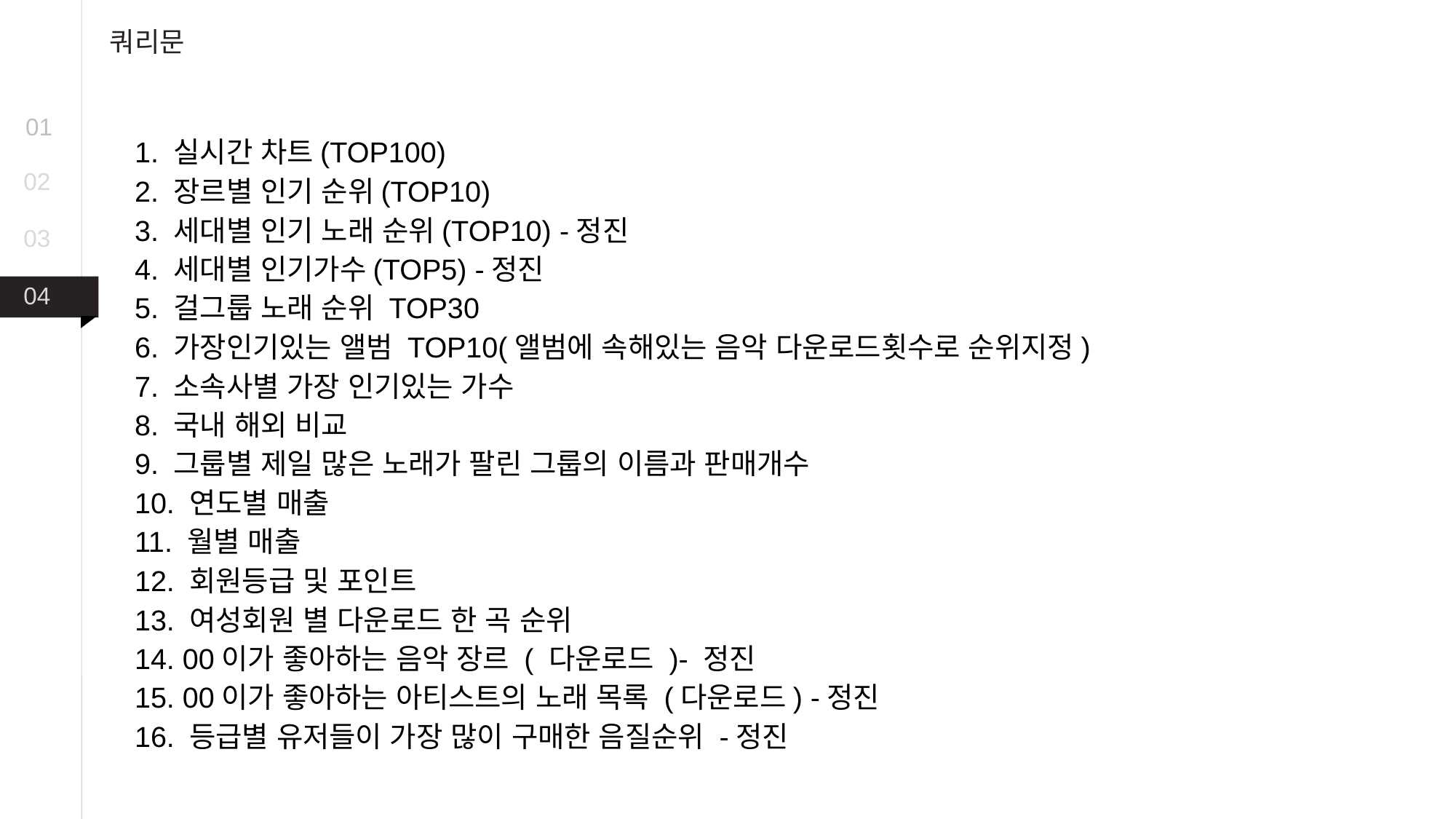

쿼리문
# 1. 실시간 차트(TOP100) 2. 장르별 인기 순위(TOP10) 3. 세대별 인기 노래 순위(TOP10) -정진 4. 세대별 인기가수(TOP5) -정진 5. 걸그룹 노래 순위 TOP30 6. 가장인기있는 앨범 TOP10(앨범에 속해있는 음악 다운로드횟수로 순위지정) 7. 소속사별 가장 인기있는 가수 8. 국내 해외 비교 9. 그룹별 제일 많은 노래가 팔린 그룹의 이름과 판매개수 10. 연도별 매출 11. 월별 매출 12. 회원등급 및 포인트 13. 여성회원 별 다운로드 한 곡 순위 14. 00이가 좋아하는 음악 장르 ( 다운로드 )- 정진 15. 00이가 좋아하는 아티스트의 노래 목록 (다운로드) -정진 16. 등급별 유저들이 가장 많이 구매한 음질순위 -정진
01
02
03
04